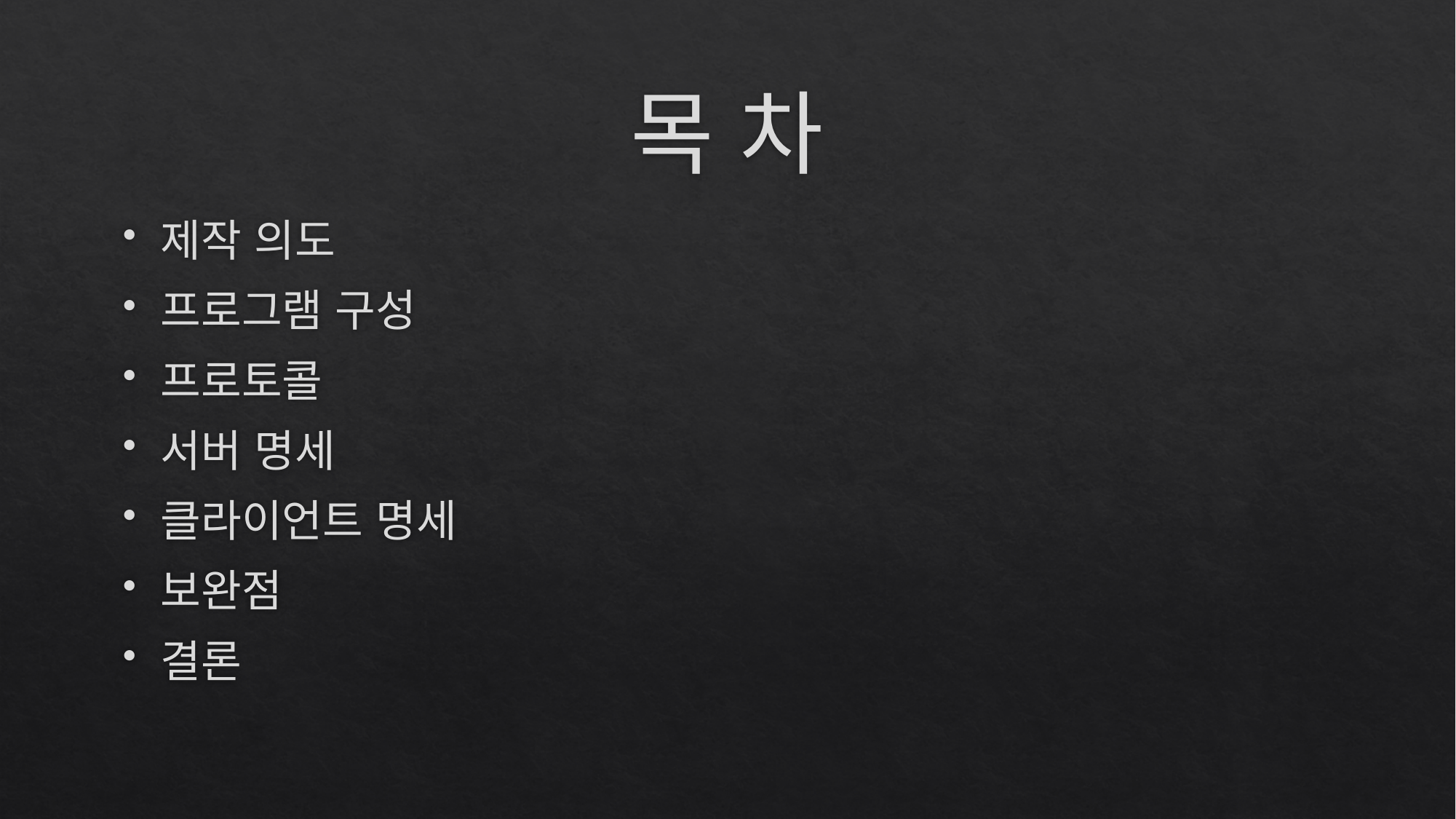

# 목 차
제작 의도
프로그램 구성
프로토콜
서버 명세
클라이언트 명세
보완점
결론